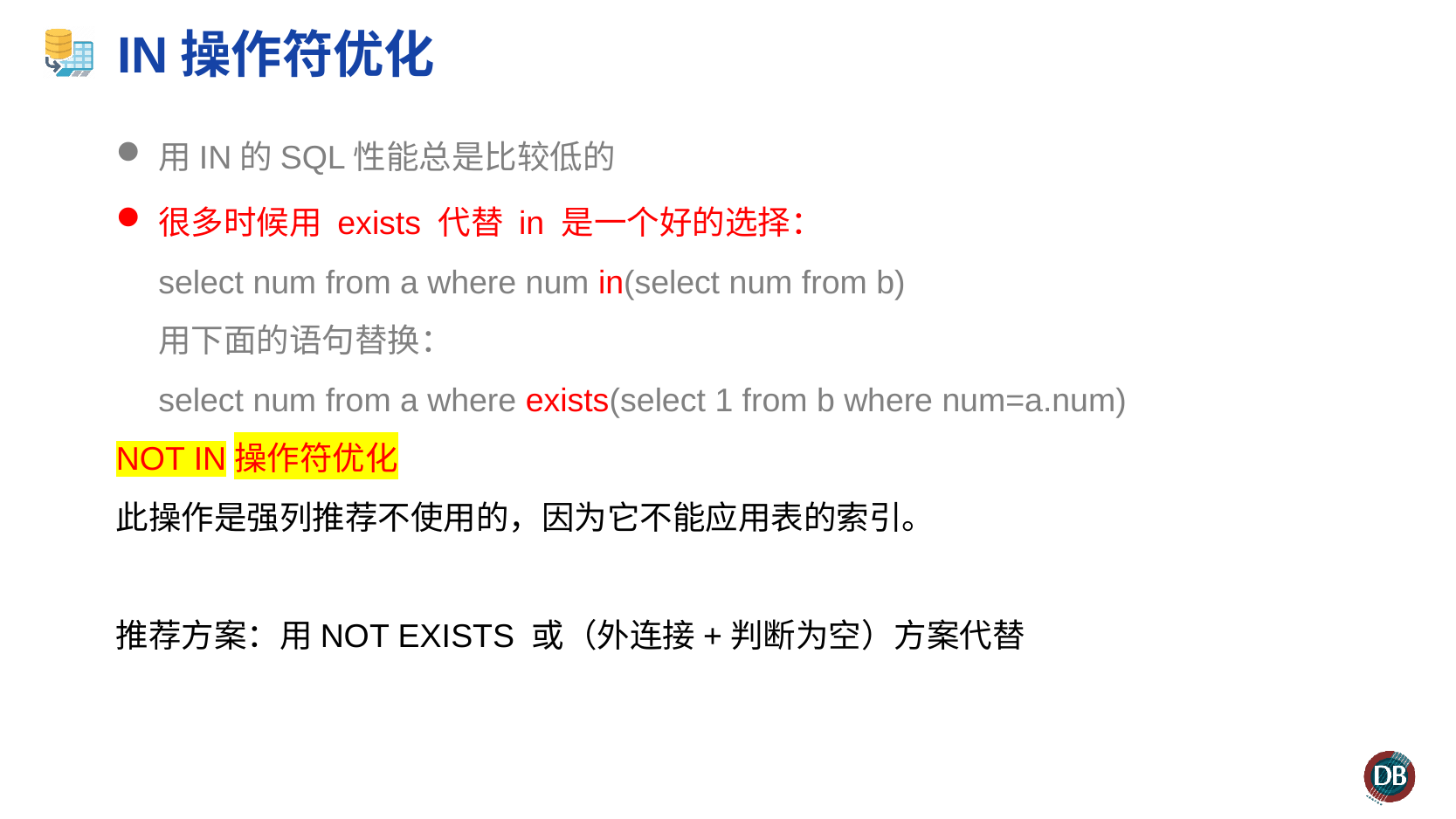

# IN操作符优化
用IN的SQL性能总是比较低的
很多时候用 exists 代替 in 是一个好的选择：
select num from a where num in(select num from b)
用下面的语句替换：
select num from a where exists(select 1 from b where num=a.num)
NOT IN操作符优化
此操作是强列推荐不使用的，因为它不能应用表的索引。

推荐方案：用NOT EXISTS 或（外连接+判断为空）方案代替